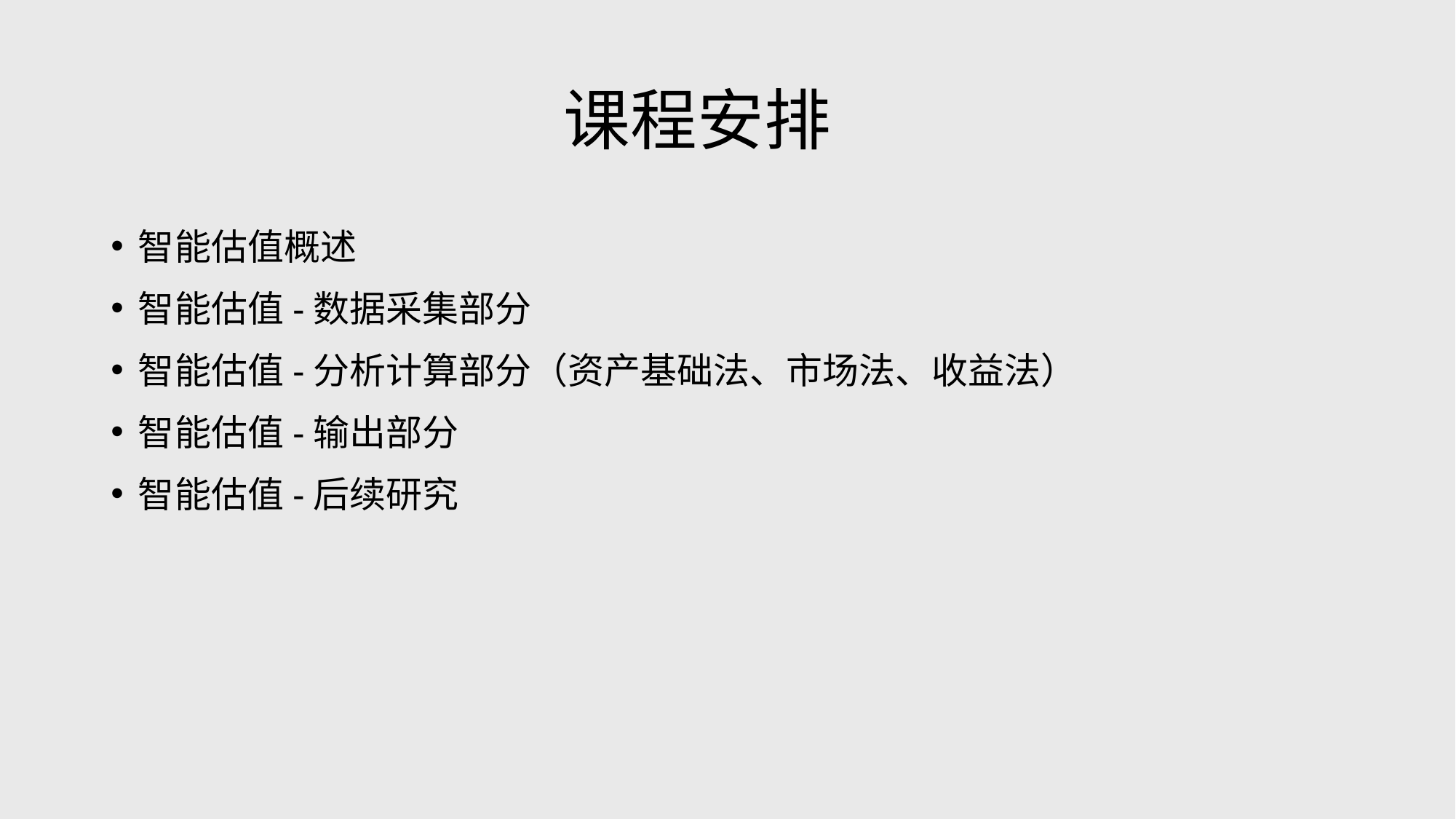

# 课程安排
智能估值概述
智能估值-数据采集部分
智能估值-分析计算部分（资产基础法、市场法、收益法）
智能估值-输出部分
智能估值-后续研究